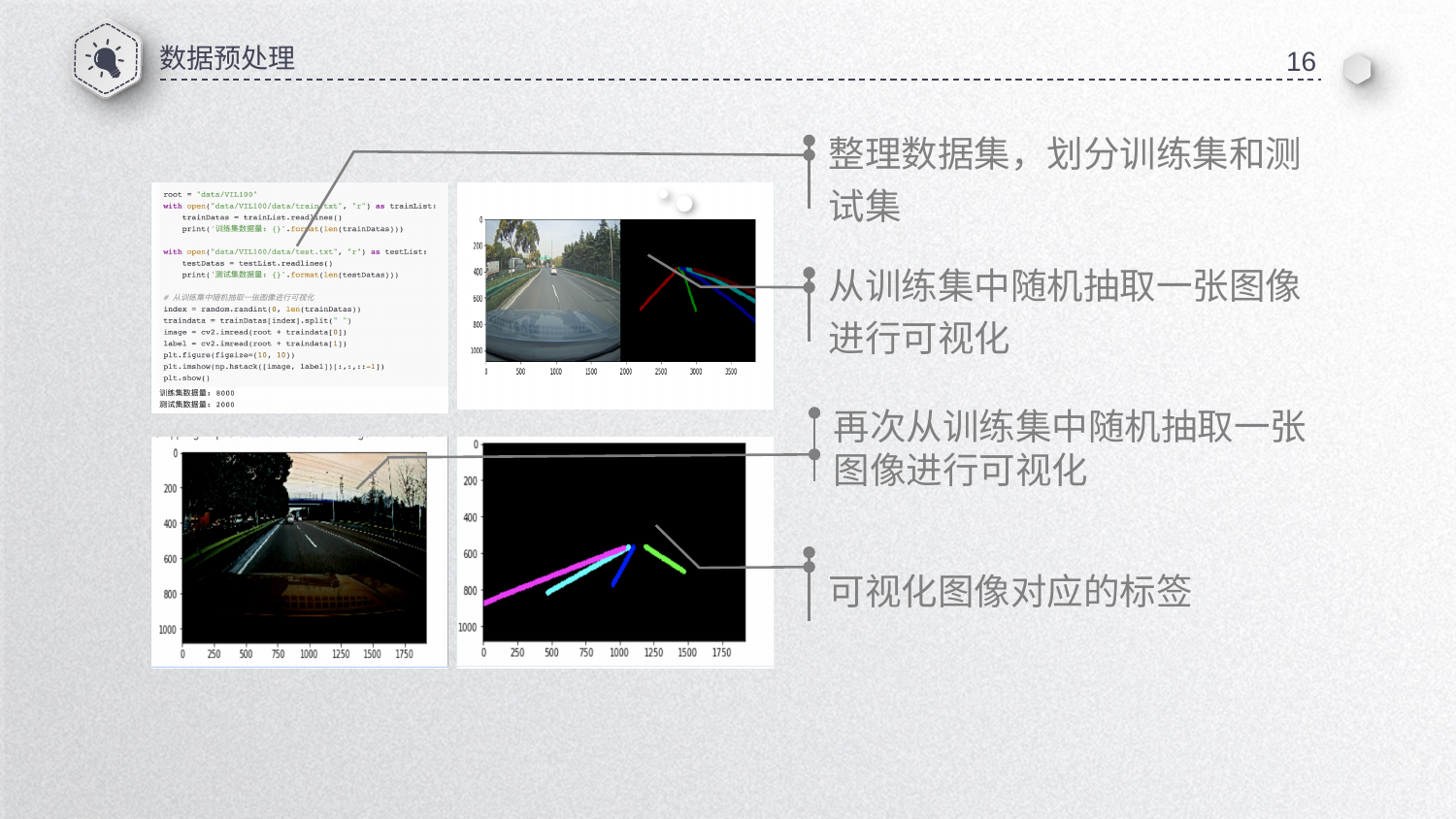

数据预处理

16

整理数据集，划分训练集和测试集

从训练集中随机抽取一张图像进行可视化
再次从训练集中随机抽取一张图像进行可视化

可视化图像对应的标签